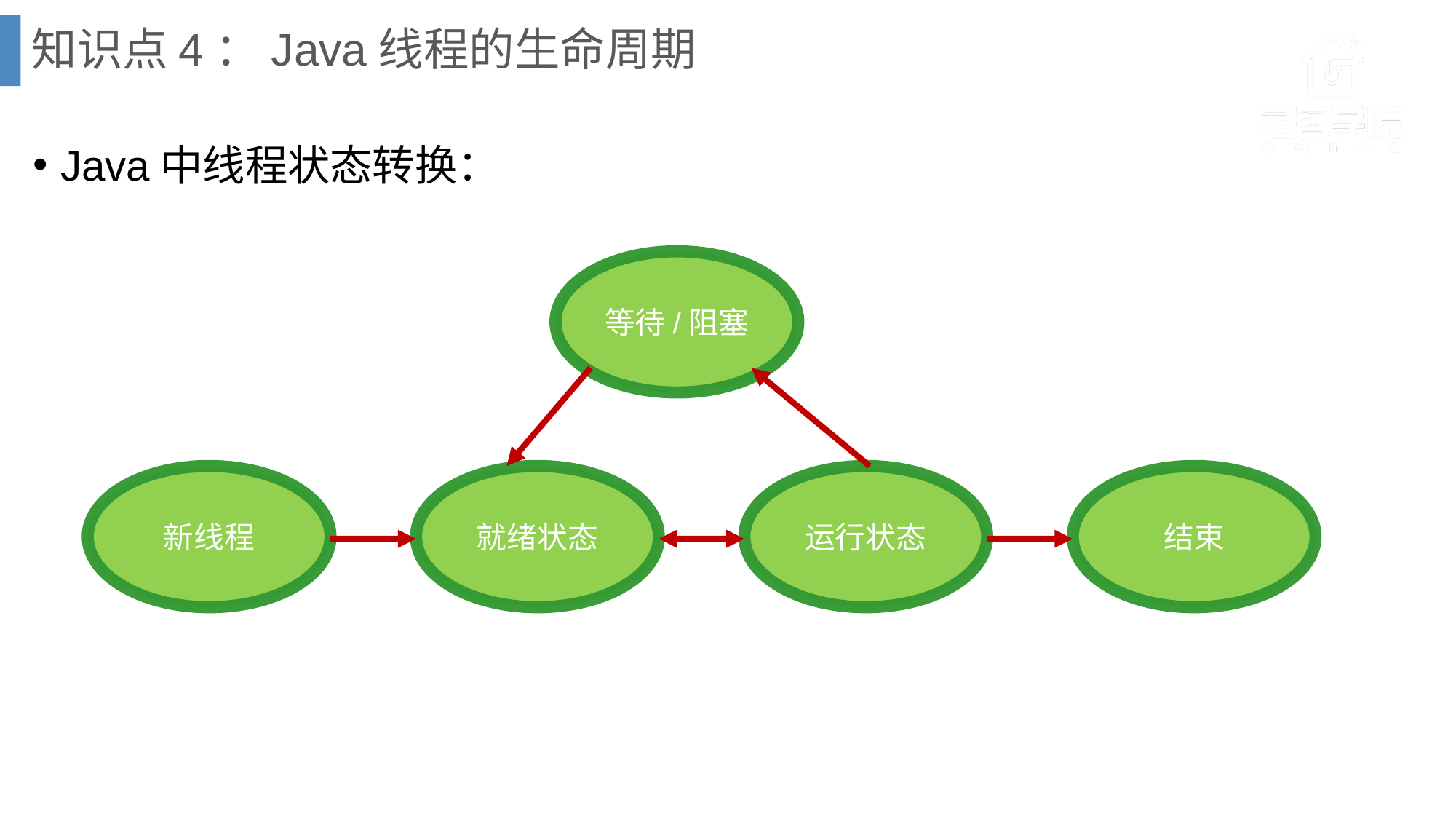

# 知识点4：Java线程的生命周期
Java中线程状态转换：
等待/阻塞

新线程
就绪状态
运行状态
结束